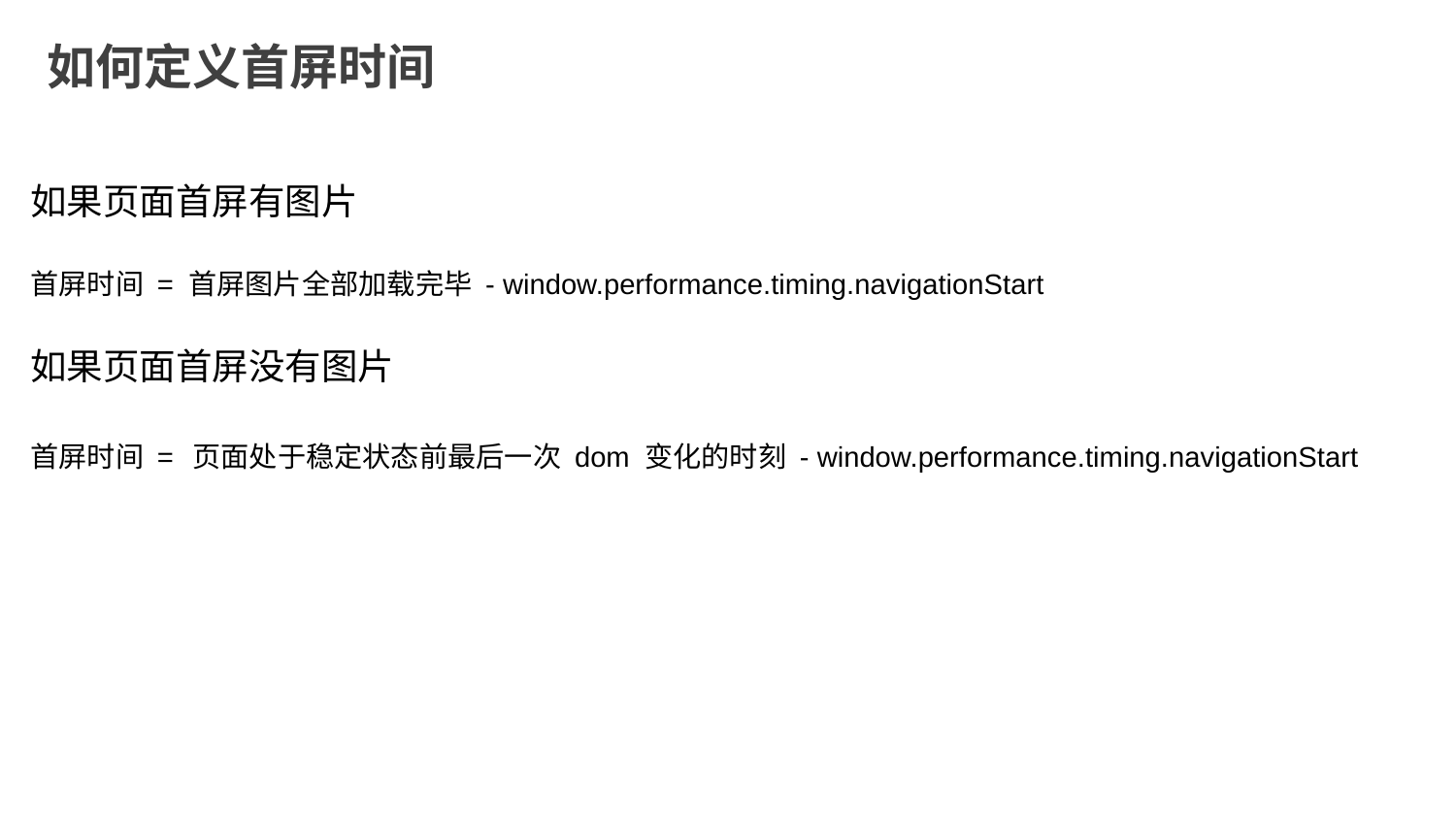

如何定义首屏时间
如果页面首屏有图片

首屏时间 = 首屏图片全部加载完毕 - window.performance.timing.navigationStart

如果页面首屏没有图片

首屏时间 = 页面处于稳定状态前最后一次 dom 变化的时刻 - window.performance.timing.navigationStart